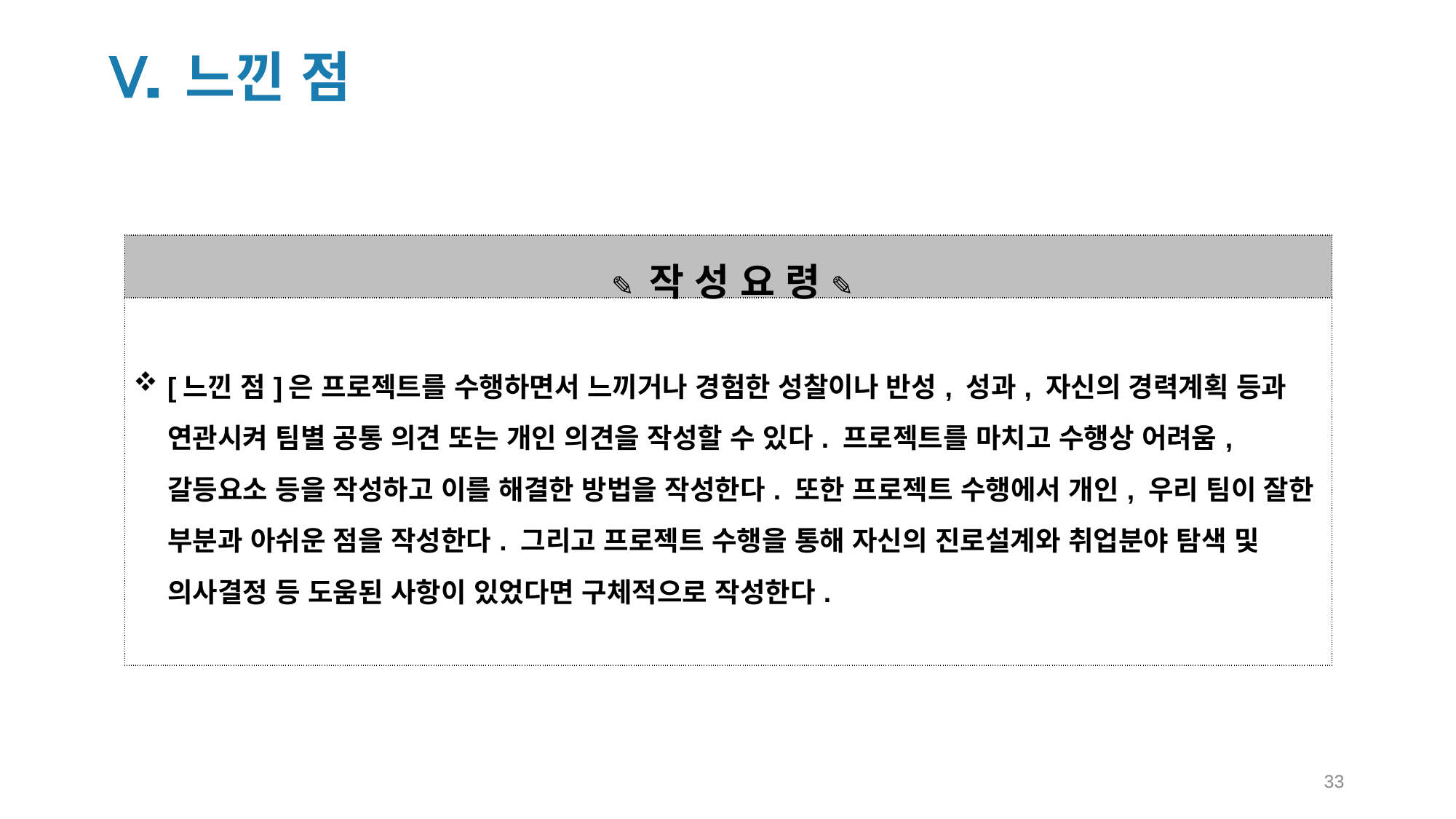

Ⅴ. 느낀 점
| ✎ 작 성 요 령 ✎ |
| --- |
| [느낀 점]은 프로젝트를 수행하면서 느끼거나 경험한 성찰이나 반성, 성과, 자신의 경력계획 등과 연관시켜 팀별 공통 의견 또는 개인 의견을 작성할 수 있다. 프로젝트를 마치고 수행상 어려움, 갈등요소 등을 작성하고 이를 해결한 방법을 작성한다. 또한 프로젝트 수행에서 개인, 우리 팀이 잘한 부분과 아쉬운 점을 작성한다. 그리고 프로젝트 수행을 통해 자신의 진로설계와 취업분야 탐색 및 의사결정 등 도움된 사항이 있었다면 구체적으로 작성한다. |
33